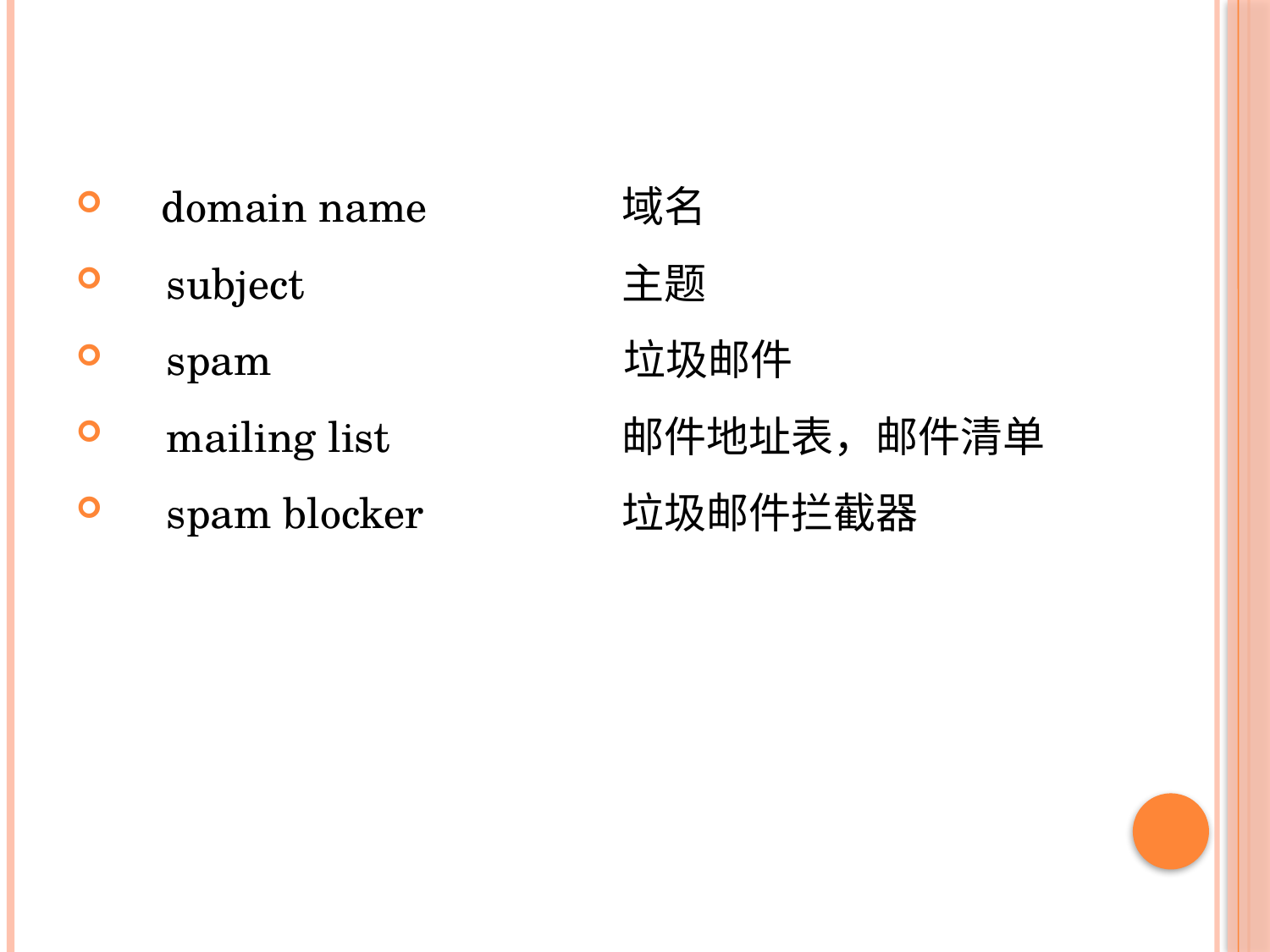

domain name            	域名
　subject                 	主题
　spam                  	          垃圾邮件
　mailing list              	邮件地址表，邮件清单
　spam blocker            	垃圾邮件拦截器